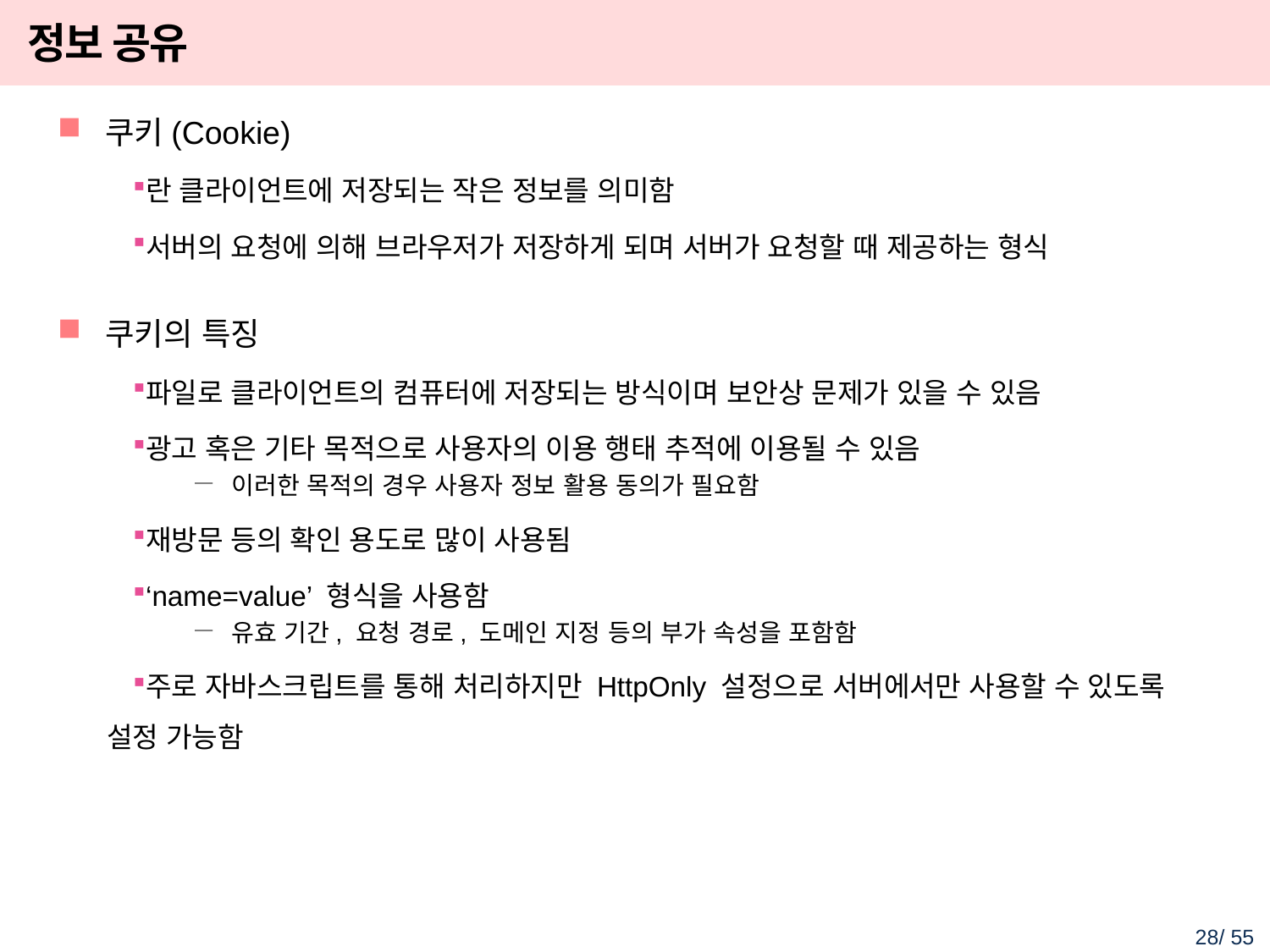

# 정보 공유
쿠키(Cookie)
란 클라이언트에 저장되는 작은 정보를 의미함
서버의 요청에 의해 브라우저가 저장하게 되며 서버가 요청할 때 제공하는 형식

쿠키의 특징
파일로 클라이언트의 컴퓨터에 저장되는 방식이며 보안상 문제가 있을 수 있음
광고 혹은 기타 목적으로 사용자의 이용 행태 추적에 이용될 수 있음
이러한 목적의 경우 사용자 정보 활용 동의가 필요함
재방문 등의 확인 용도로 많이 사용됨
‘name=value’ 형식을 사용함
유효 기간, 요청 경로, 도메인 지정 등의 부가 속성을 포함함
주로 자바스크립트를 통해 처리하지만 HttpOnly 설정으로 서버에서만 사용할 수 있도록 설정 가능함